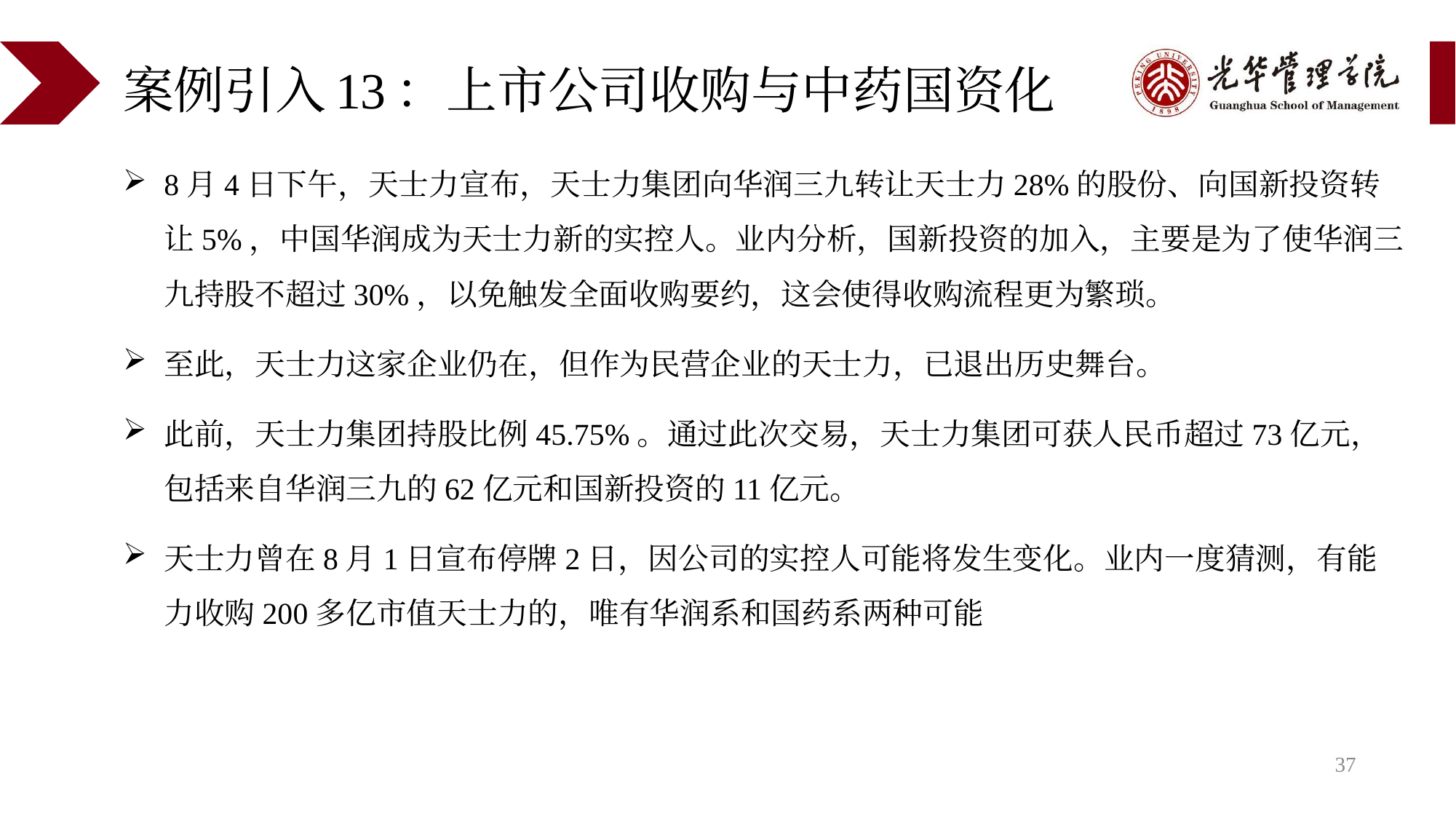

# 案例引入13：上市公司收购与中药国资化
8月4日下午，天士力宣布，天士力集团向华润三九转让天士力28%的股份、向国新投资转让5%，中国华润成为天士力新的实控人。业内分析，国新投资的加入，主要是为了使华润三九持股不超过30%，以免触发全面收购要约，这会使得收购流程更为繁琐。
至此，天士力这家企业仍在，但作为民营企业的天士力，已退出历史舞台。
此前，天士力集团持股比例45.75%。通过此次交易，天士力集团可获人民币超过73亿元，包括来自华润三九的62亿元和国新投资的11亿元。
天士力曾在8月1日宣布停牌2日，因公司的实控人可能将发生变化。业内一度猜测，有能力收购200多亿市值天士力的，唯有华润系和国药系两种可能
37